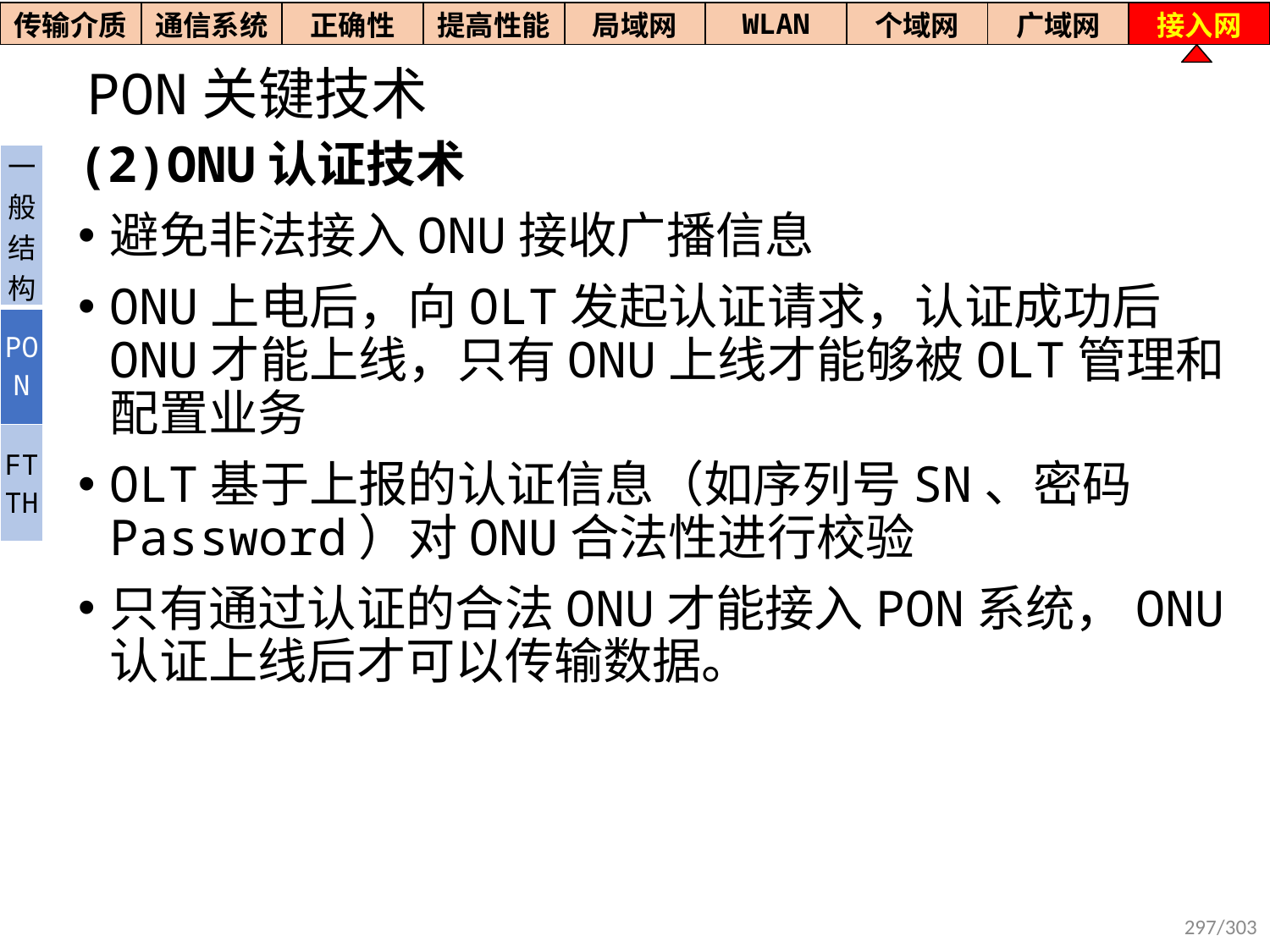

| 传输介质 | 通信系统 | 正确性 | 提高性能 | 局域网 | WLAN | 个域网 | 广域网 | 接入网 |
| --- | --- | --- | --- | --- | --- | --- | --- | --- |

# PON关键技术
(2)ONU认证技术
避免非法接入ONU接收广播信息
ONU上电后，向OLT发起认证请求，认证成功后ONU才能上线，只有ONU上线才能够被OLT管理和配置业务
OLT基于上报的认证信息（如序列号SN、密码Password）对ONU合法性进行校验
只有通过认证的合法ONU才能接入PON系统，ONU认证上线后才可以传输数据。
| 一般结构 |
| --- |
| PON |
| FTTH |
297/303